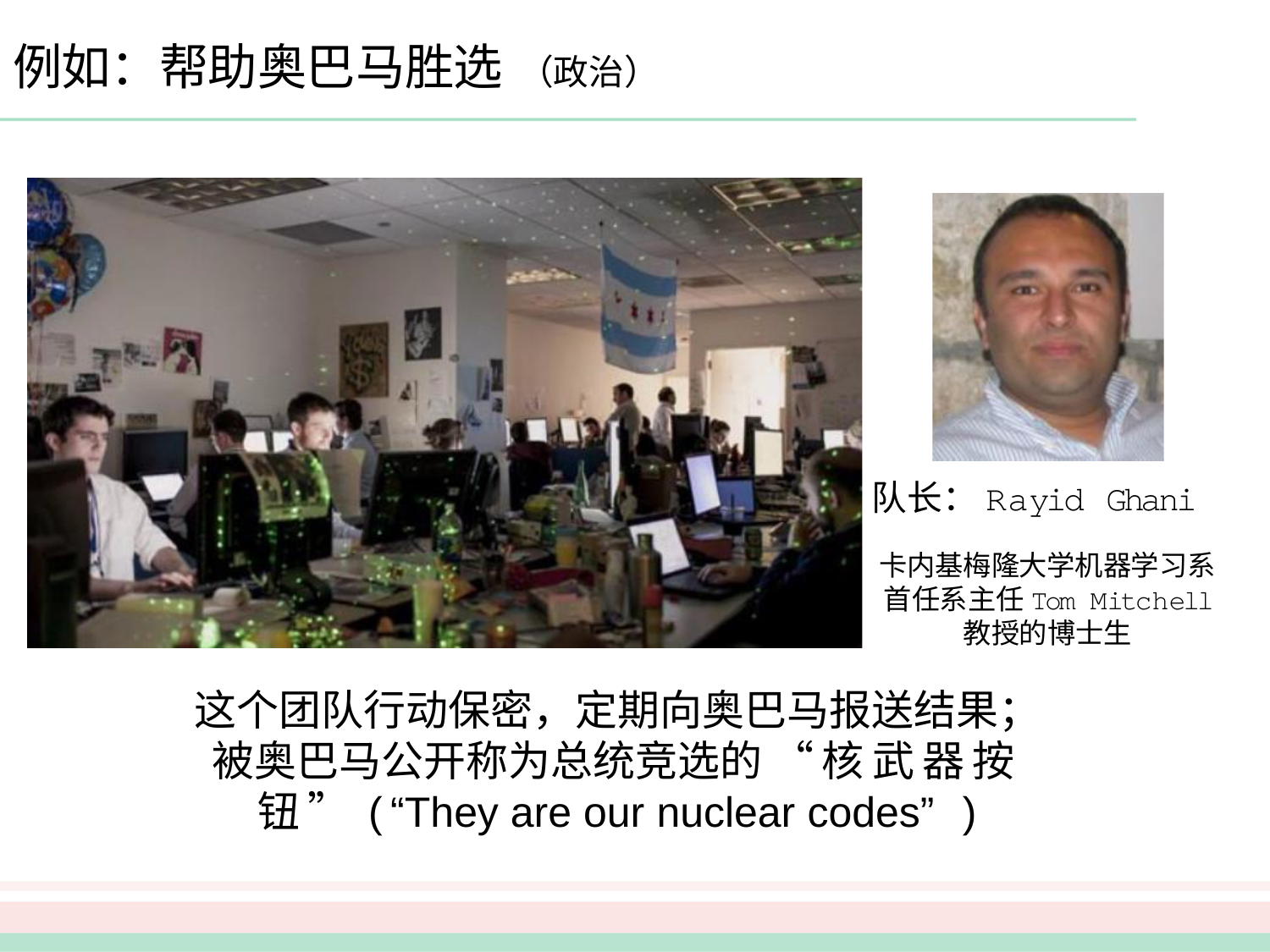

# 例如：帮助奥巴马胜选 （政治）

队长：Rayid Ghani

卡内基梅隆大学机器学习系 首任系主任Tom Mitchell 教授的博士生

这个团队行动保密，定期向奥巴马报送结果； 被奥巴马公开称为总统竞选的 “核武器按钮”(“They are our nuclear codes”)